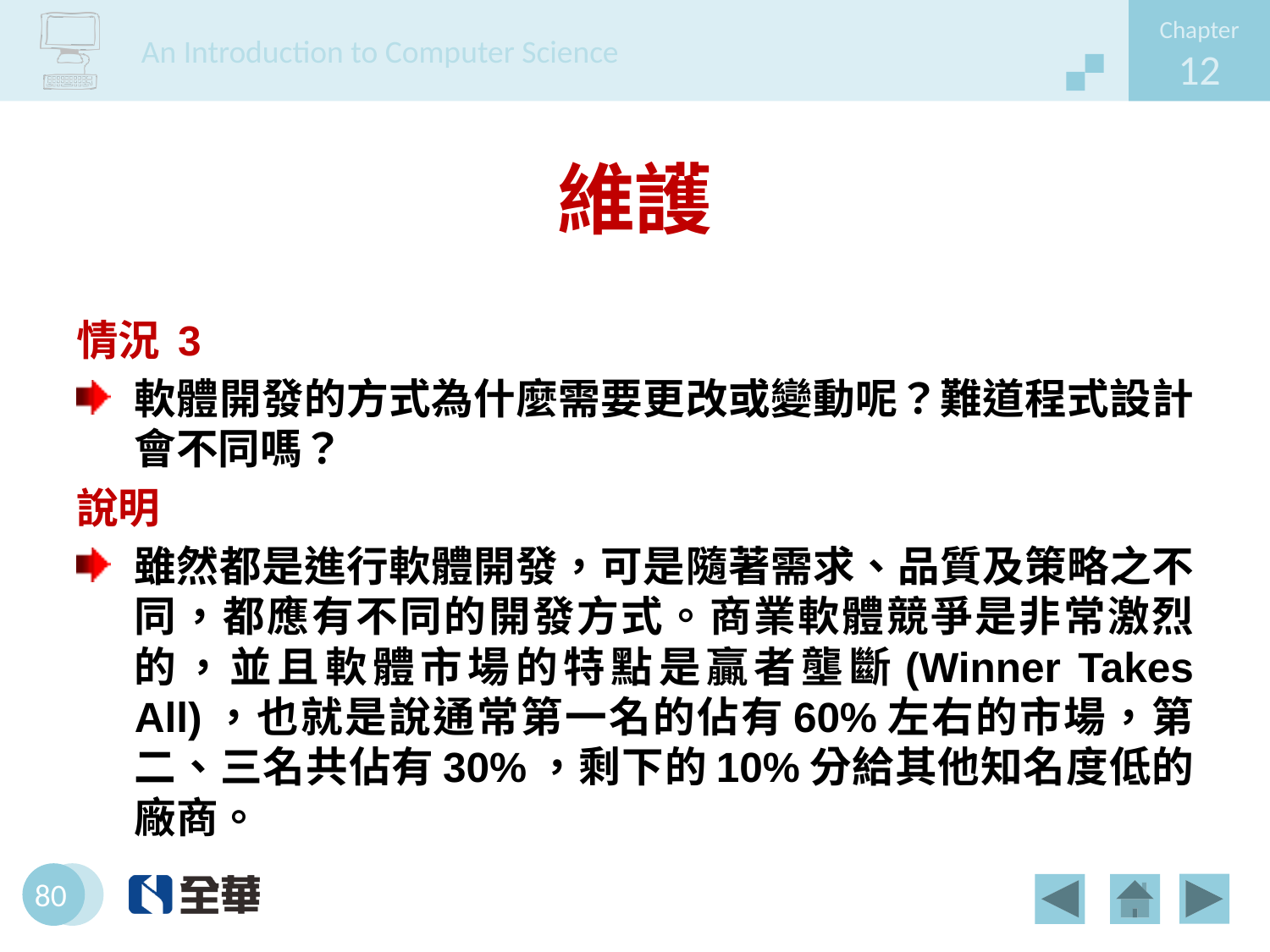

# 維護
情況 3
軟體開發的方式為什麼需要更改或變動呢？難道程式設計會不同嗎？
說明
雖然都是進行軟體開發，可是隨著需求、品質及策略之不同，都應有不同的開發方式。商業軟體競爭是非常激烈的，並且軟體市場的特點是贏者壟斷(Winner Takes All)，也就是說通常第一名的佔有60%左右的市場，第二、三名共佔有30%，剩下的10%分給其他知名度低的廠商。